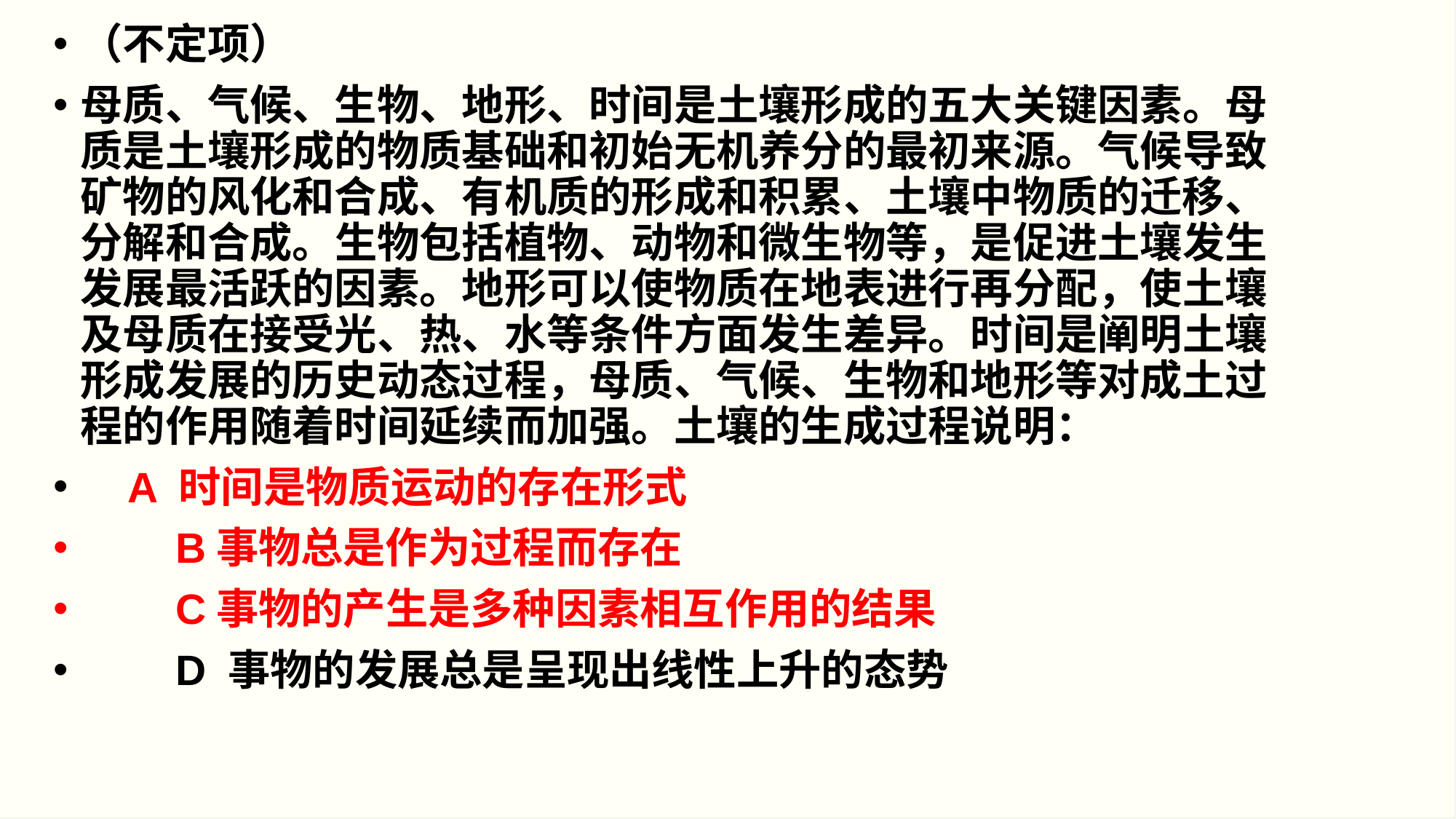

（不定项）
母质、气候、生物、地形、时间是土壤形成的五大关键因素。母质是土壤形成的物质基础和初始无机养分的最初来源。气候导致矿物的风化和合成、有机质的形成和积累、土壤中物质的迁移、分解和合成。生物包括植物、动物和微生物等，是促进土壤发生发展最活跃的因素。地形可以使物质在地表进行再分配，使土壤及母质在接受光、热、水等条件方面发生差异。时间是阐明土壤形成发展的历史动态过程，母质、气候、生物和地形等对成土过程的作用随着时间延续而加强。土壤的生成过程说明：
    A 时间是物质运动的存在形式
　　B事物总是作为过程而存在
　　C事物的产生是多种因素相互作用的结果
　　D 事物的发展总是呈现出线性上升的态势